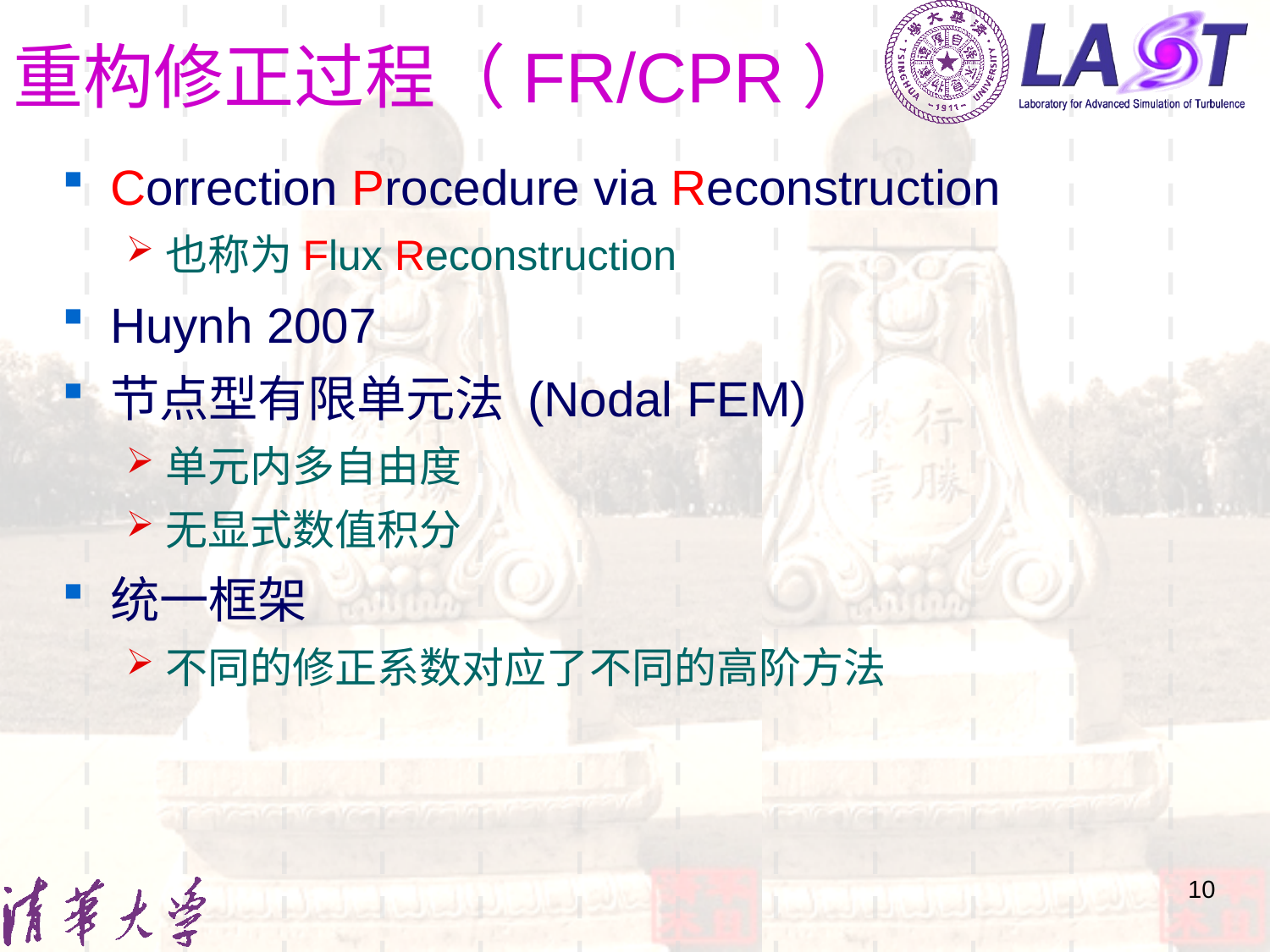

重构修正过程（FR/CPR）
Correction Procedure via Reconstruction
也称为Flux Reconstruction
Huynh 2007
节点型有限单元法 (Nodal FEM)
单元内多自由度
无显式数值积分
统一框架
不同的修正系数对应了不同的高阶方法

10